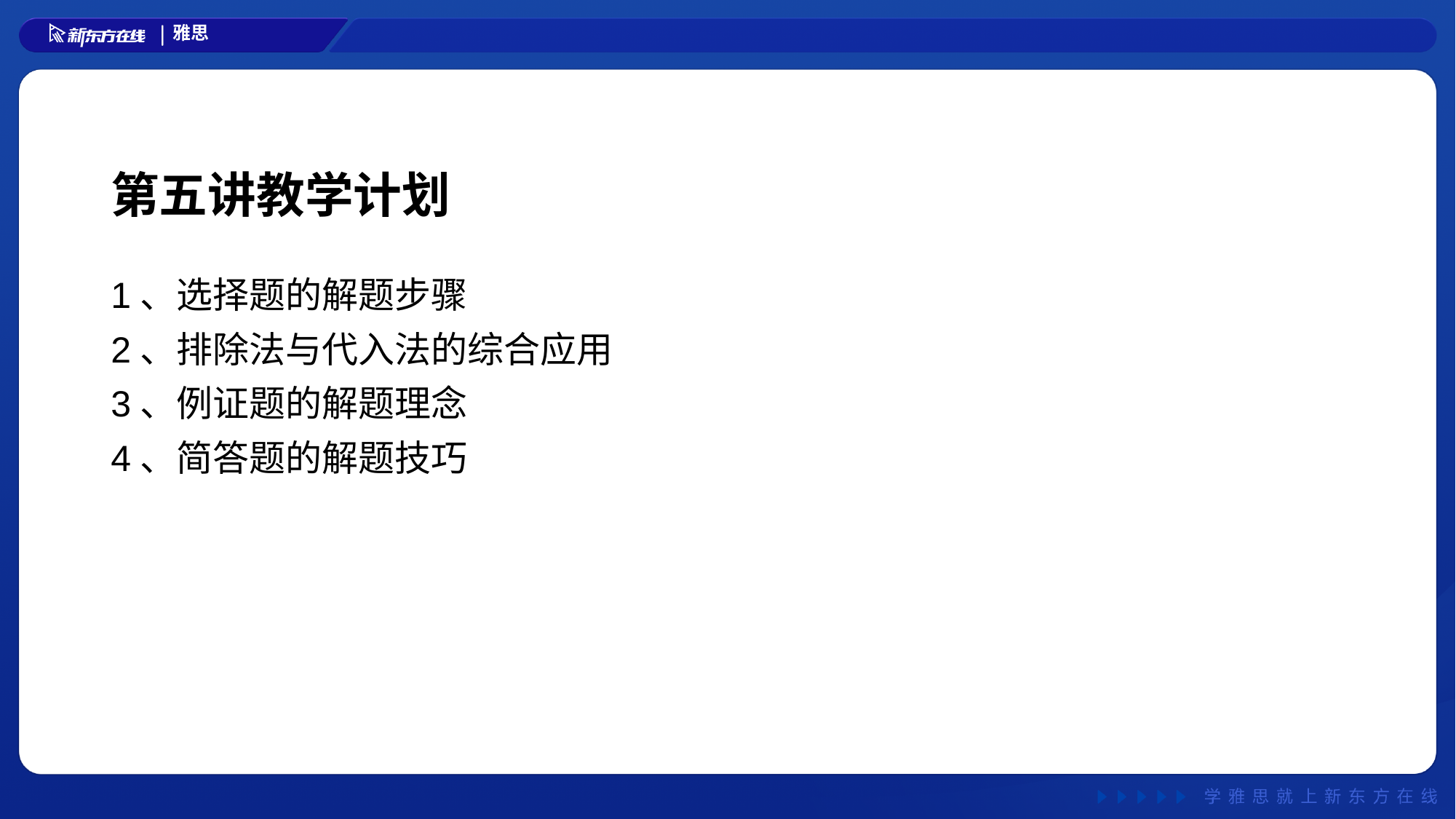

# 第五讲教学计划
1、选择题的解题步骤
2、排除法与代入法的综合应用
3、例证题的解题理念
4、简答题的解题技巧